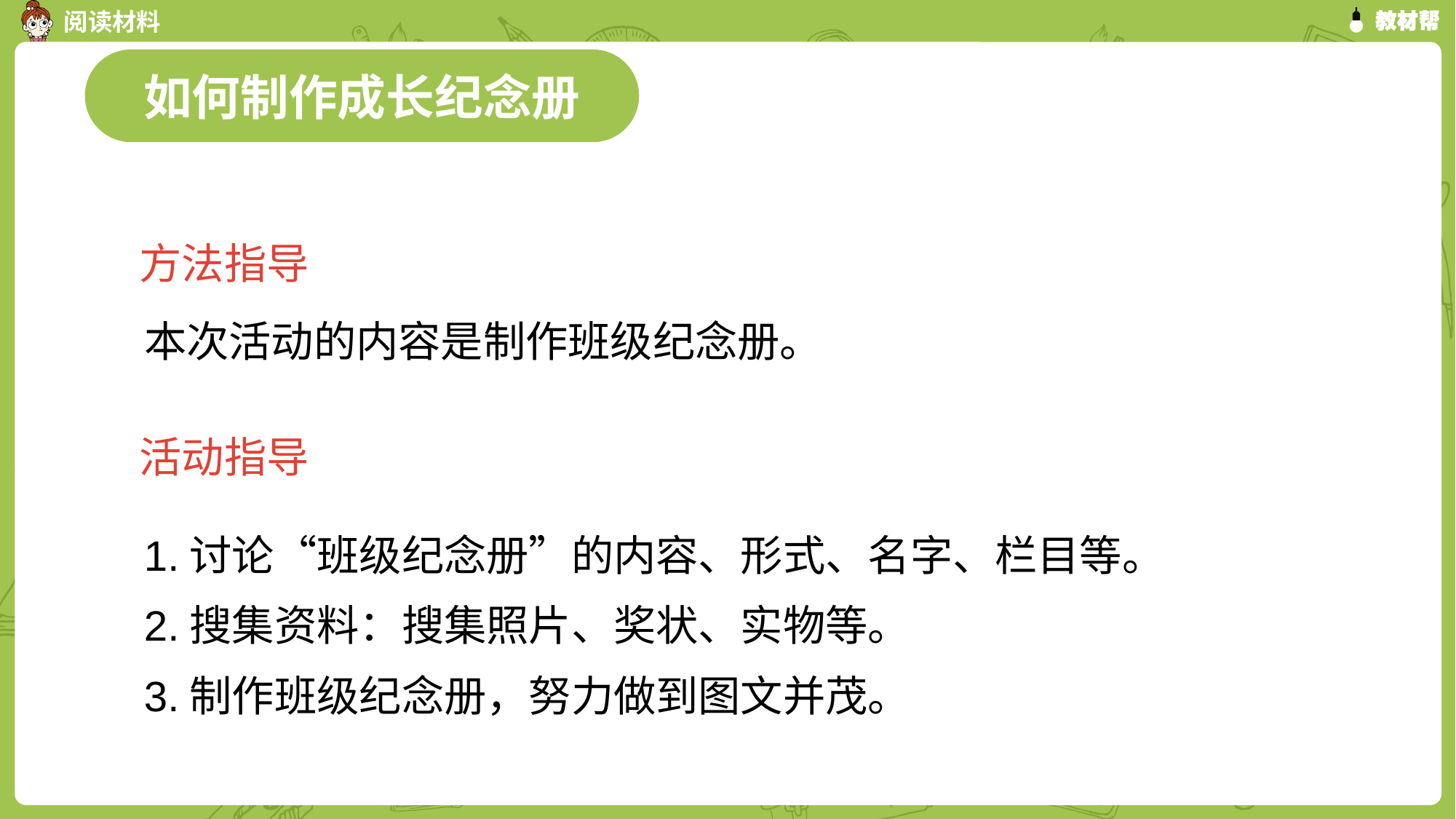

如何制作成长纪念册
方法指导
本次活动的内容是制作班级纪念册。
活动指导
1.讨论“班级纪念册”的内容、形式、名字、栏目等。
2.搜集资料：搜集照片、奖状、实物等。
3.制作班级纪念册，努力做到图文并茂。